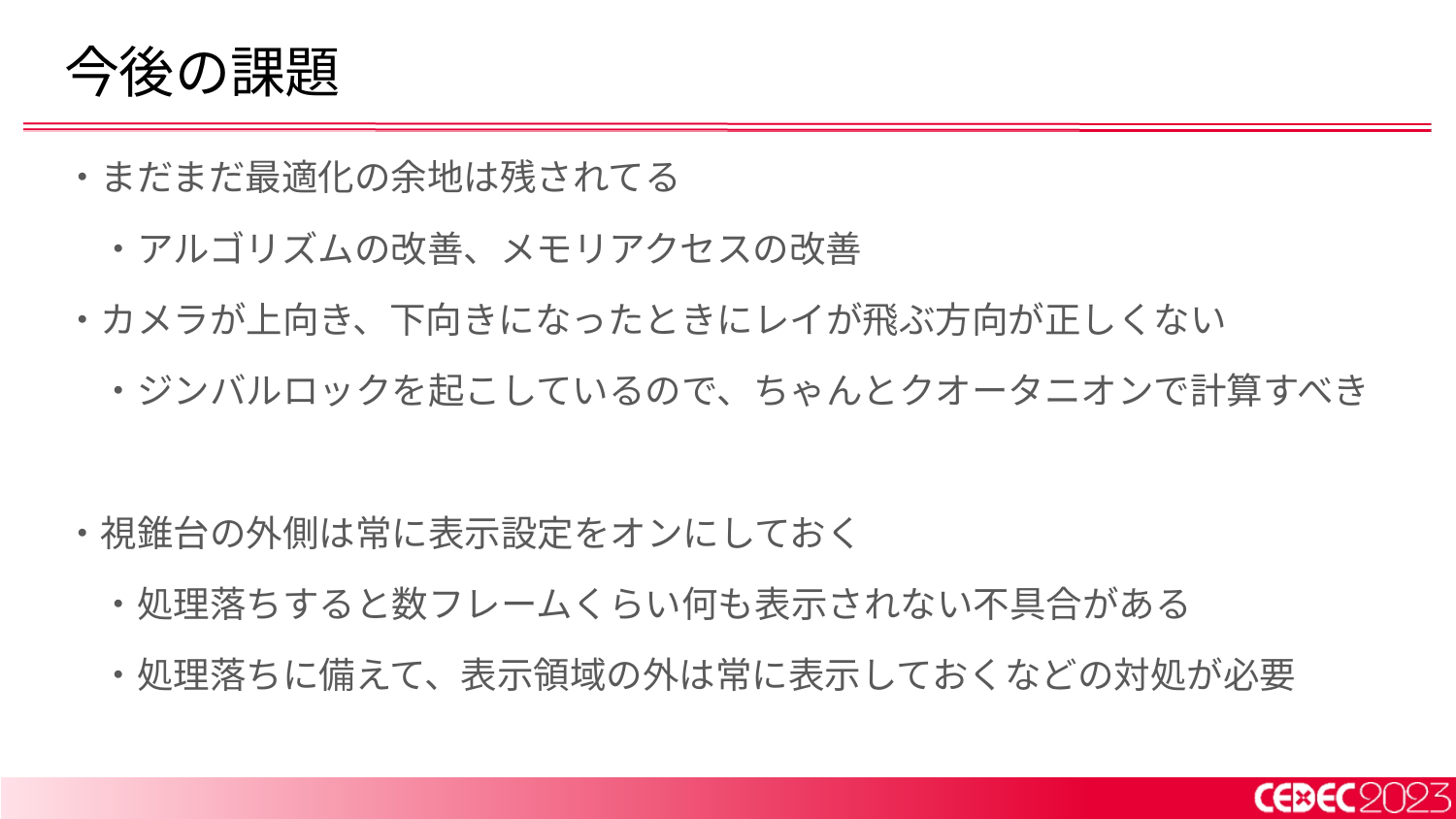

# 今後の課題
・まだまだ最適化の余地は残されてる
　・アルゴリズムの改善、メモリアクセスの改善
・カメラが上向き、下向きになったときにレイが飛ぶ方向が正しくない
　・ジンバルロックを起こしているので、ちゃんとクオータニオンで計算すべき

・視錐台の外側は常に表示設定をオンにしておく
　・処理落ちすると数フレームくらい何も表示されない不具合がある
　・処理落ちに備えて、表示領域の外は常に表示しておくなどの対処が必要